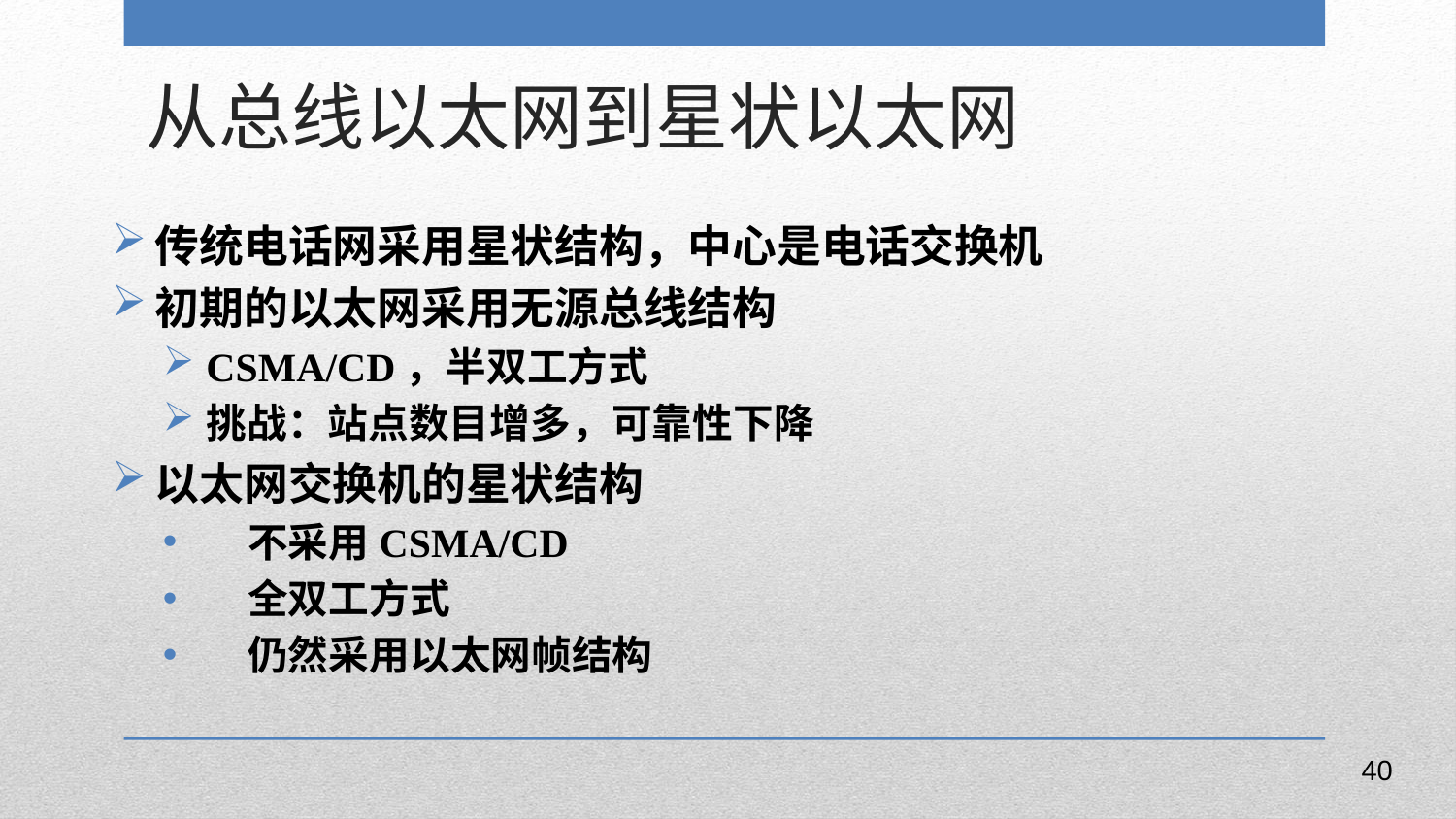

从总线以太网到星状以太网
传统电话网采用星状结构，中心是电话交换机
初期的以太网采用无源总线结构
CSMA/CD，半双工方式
挑战：站点数目增多，可靠性下降
以太网交换机的星状结构
不采用CSMA/CD
全双工方式
仍然采用以太网帧结构
40